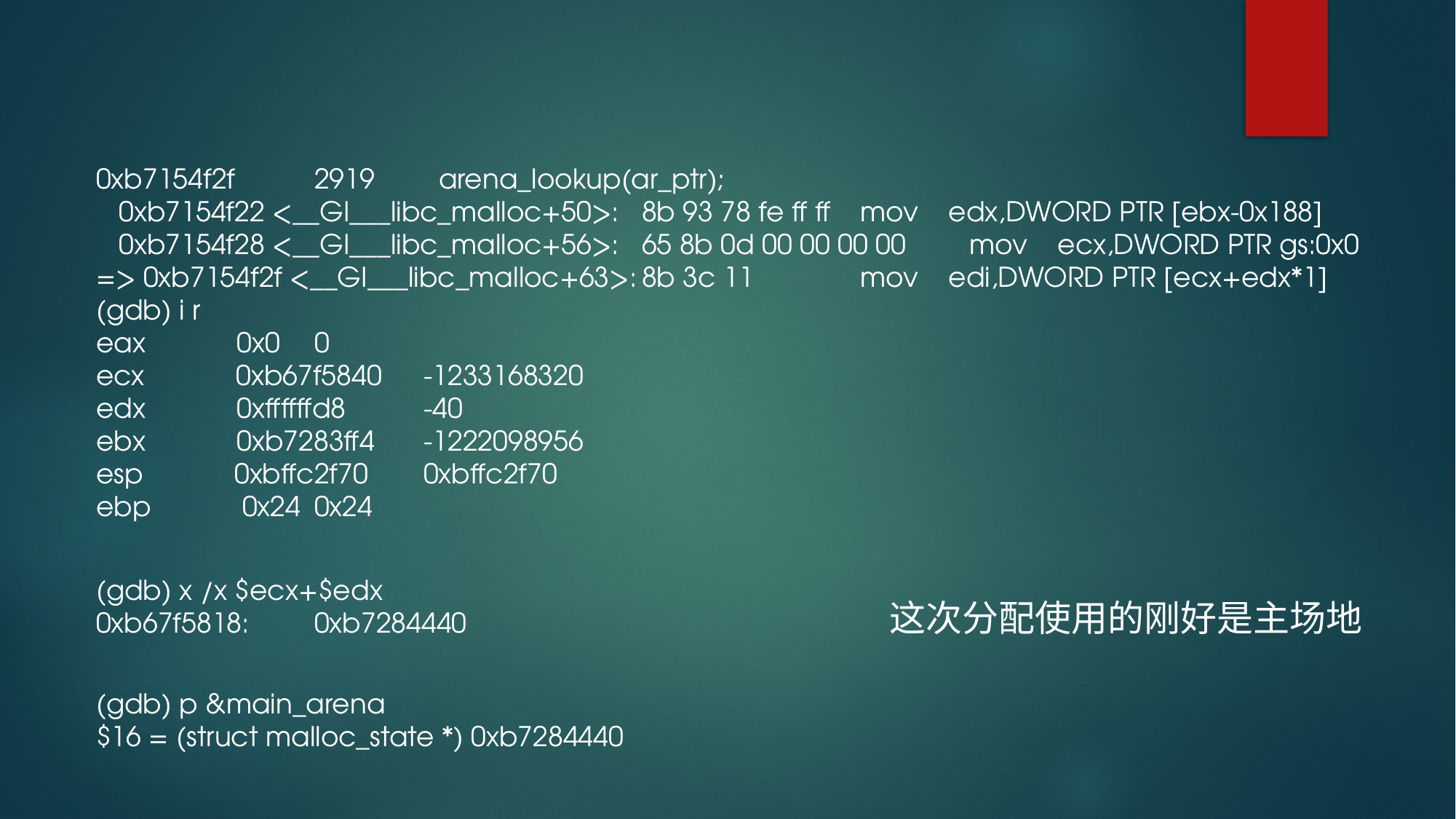

0xb7154f2f	2919	  arena_lookup(ar_ptr);
   0xb7154f22 <__GI___libc_malloc+50>:	8b 93 78 fe ff ff	mov    edx,DWORD PTR [ebx-0x188]
   0xb7154f28 <__GI___libc_malloc+56>:	65 8b 0d 00 00 00 00	mov    ecx,DWORD PTR gs:0x0
=> 0xb7154f2f <__GI___libc_malloc+63>:	8b 3c 11	mov    edi,DWORD PTR [ecx+edx*1]
(gdb) i r
eax            0x0	0
ecx            0xb67f5840	-1233168320
edx            0xffffffd8	-40
ebx            0xb7283ff4	-1222098956
esp            0xbffc2f70	0xbffc2f70
ebp            0x24	0x24
(gdb) x /x $ecx+$edx
0xb67f5818:	0xb7284440
这次分配使用的刚好是主场地
(gdb) p &main_arena
$16 = (struct malloc_state *) 0xb7284440